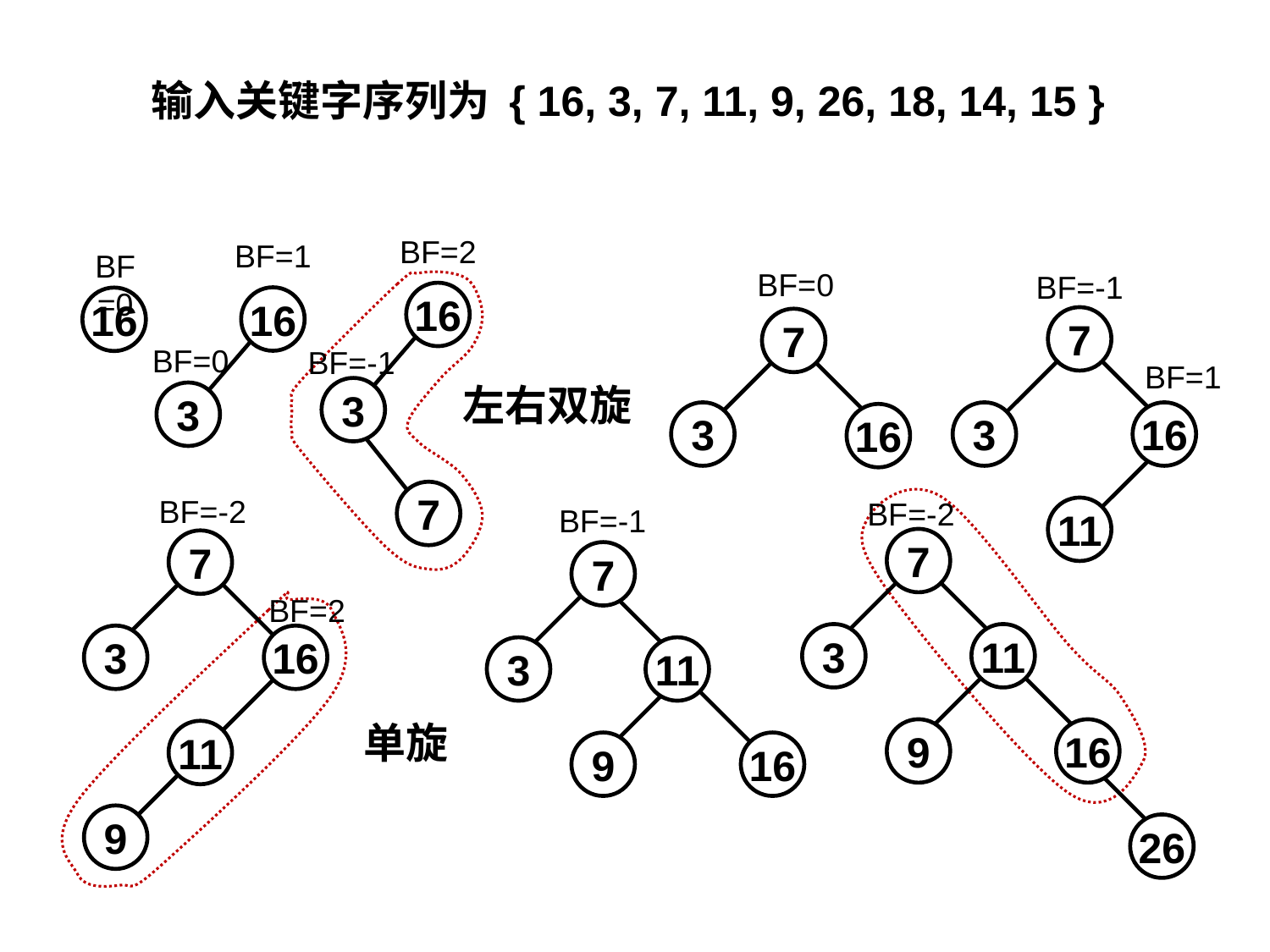

输入关键字序列为 { 16, 3, 7, 11, 9, 26, 18, 14, 15 }
BF=2
BF=1
BF=0
BF=0
BF=-1

16
16
16
7
7
BF=0

BF=-1

BF=1

左右双旋
3
3
3
3
16
16

7
BF=-2
BF=-2
BF=-1
11
7
7
7

BF=2

3
11
3
16
3
11

单旋
9
16
11
9
16

9
26